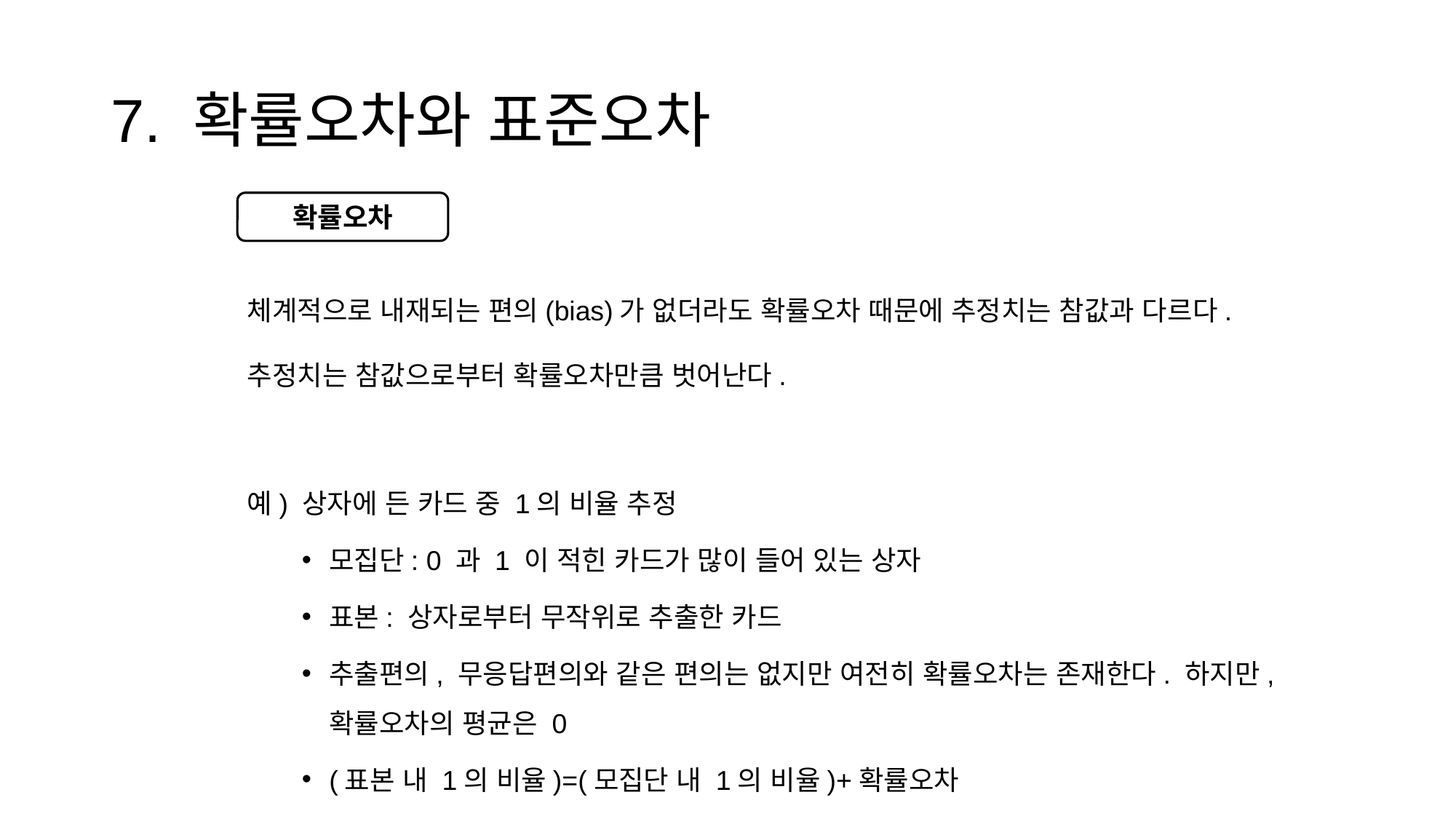

# 7. 확률오차와 표준오차

체계적으로 내재되는 편의(bias)가 없더라도 확률오차 때문에 추정치는 참값과 다르다.
추정치는 참값으로부터 확률오차만큼 벗어난다.

예) 상자에 든 카드 중 1의 비율 추정
모집단: 0 과 1 이 적힌 카드가 많이 들어 있는 상자
표본: 상자로부터 무작위로 추출한 카드
추출편의, 무응답편의와 같은 편의는 없지만 여전히 확률오차는 존재한다. 하지만, 확률오차의 평균은 0
(표본 내 1의 비율)=(모집단 내 1의 비율)+확률오차
확률오차